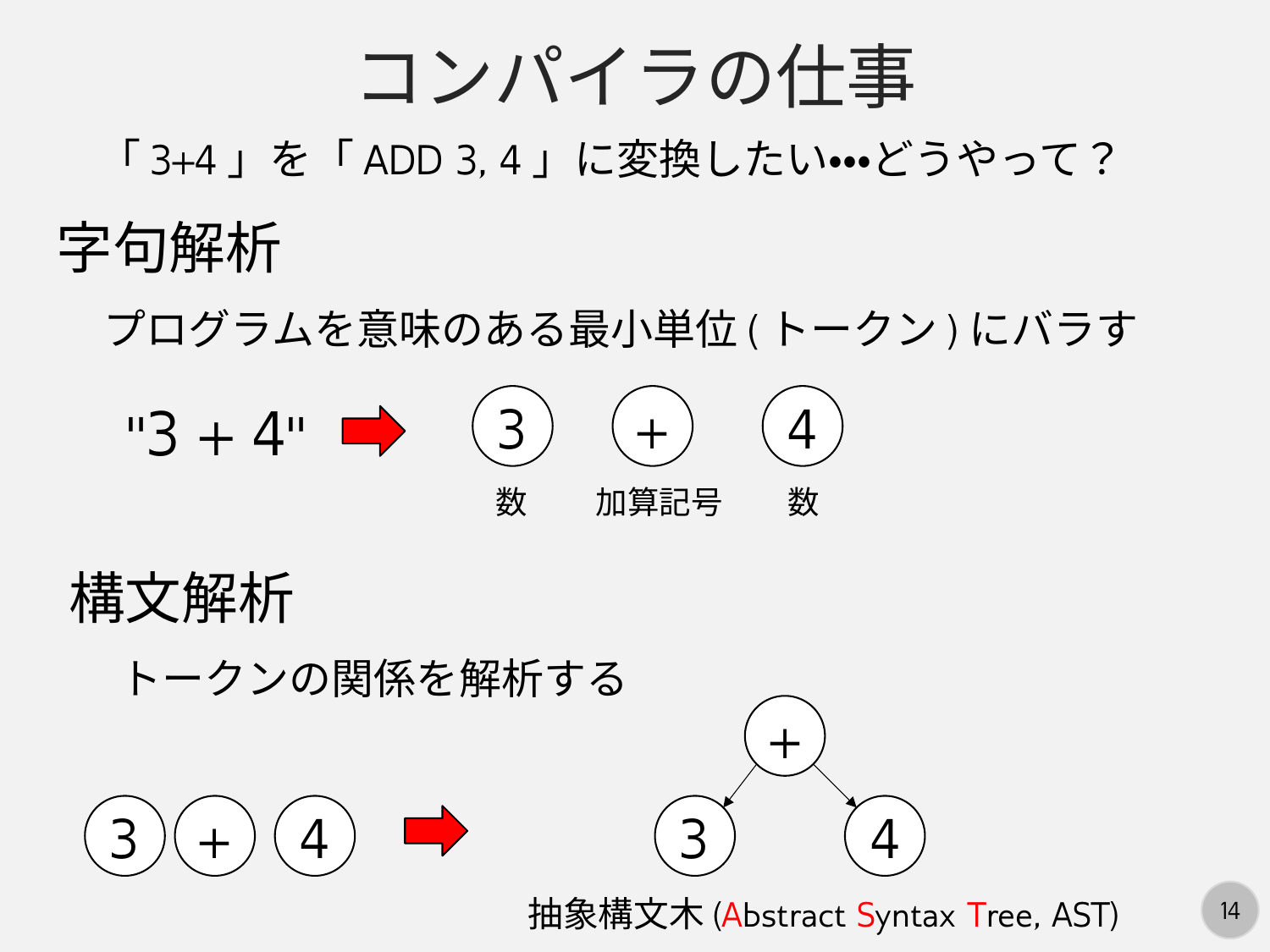

コンパイラの仕事
「3+4」を「ADD 3, 4」に変換したい・・・どうやって？
字句解析
プログラムを意味のある最小単位(トークン)にバラす
"3 + 4"
3
+
4

数
加算記号
数
構文解析
トークンの関係を解析する
+
3
+
4
3
4

抽象構文木(Abstract Syntax Tree, AST)